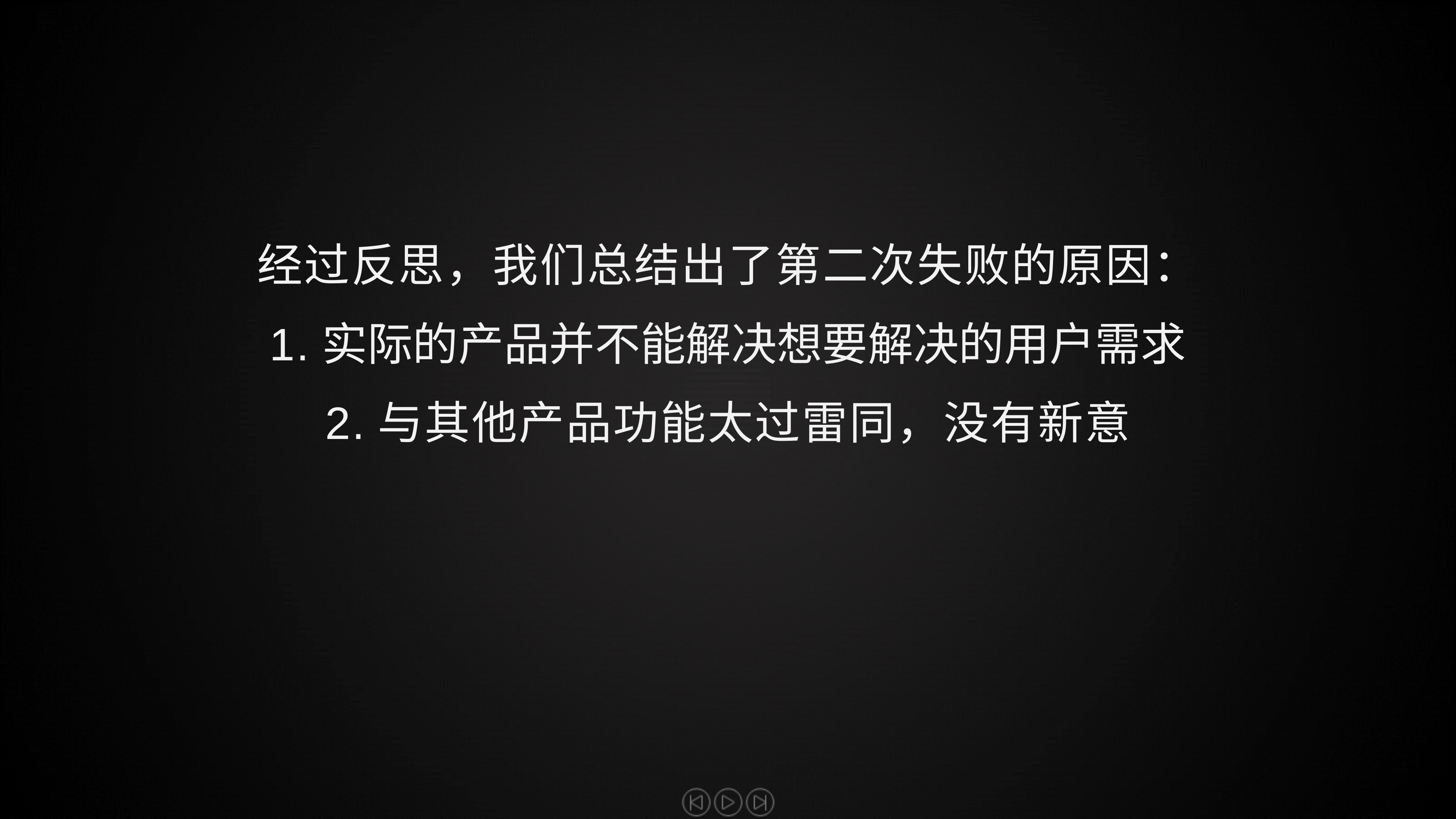

经过反思，我们总结出了第二次失败的原因：
1.实际的产品并不能解决想要解决的用户需求
2.与其他产品功能太过雷同，没有新意